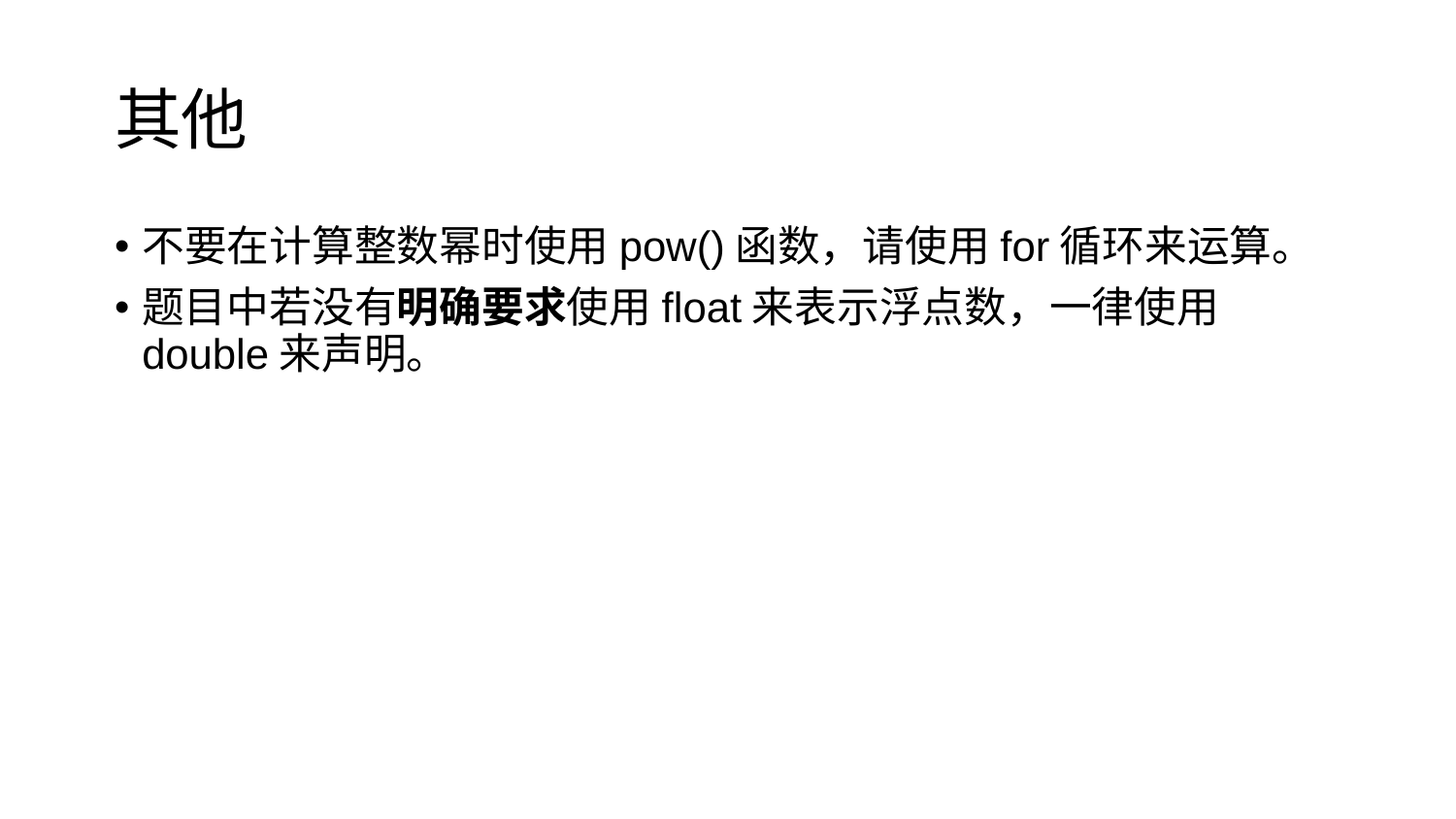

# 其他
不要在计算整数幂时使用pow()函数，请使用for循环来运算。
题目中若没有明确要求使用float来表示浮点数，一律使用double来声明。